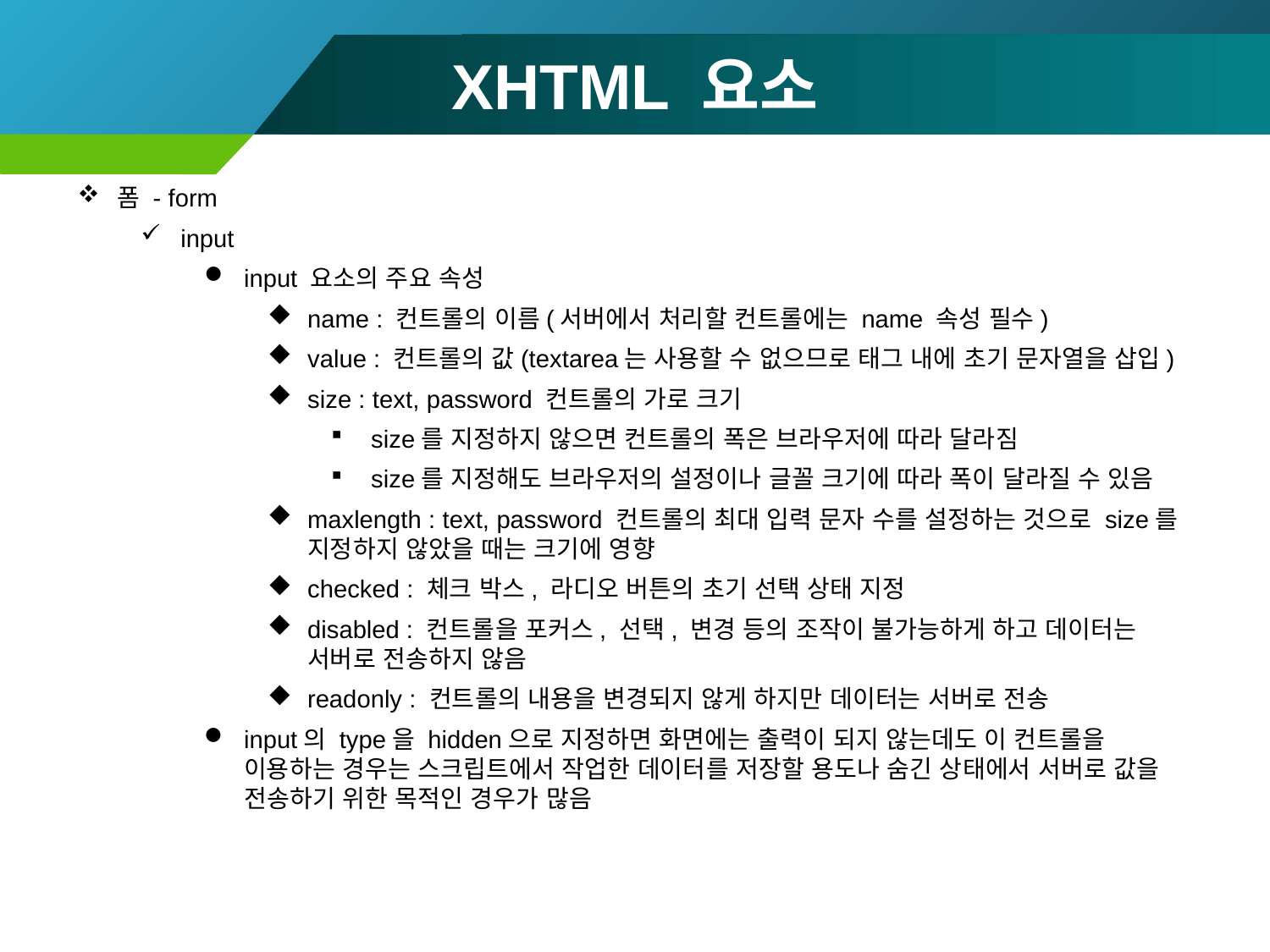

# XHTML 요소
폼 - form
input
input 요소의 주요 속성
name : 컨트롤의 이름(서버에서 처리할 컨트롤에는 name 속성 필수)
value : 컨트롤의 값(textarea는 사용할 수 없으므로 태그 내에 초기 문자열을 삽입)
size : text, password 컨트롤의 가로 크기
size를 지정하지 않으면 컨트롤의 폭은 브라우저에 따라 달라짐
size를 지정해도 브라우저의 설정이나 글꼴 크기에 따라 폭이 달라질 수 있음
maxlength : text, password 컨트롤의 최대 입력 문자 수를 설정하는 것으로 size를 지정하지 않았을 때는 크기에 영향
checked : 체크 박스, 라디오 버튼의 초기 선택 상태 지정
disabled : 컨트롤을 포커스, 선택, 변경 등의 조작이 불가능하게 하고 데이터는 서버로 전송하지 않음
readonly : 컨트롤의 내용을 변경되지 않게 하지만 데이터는 서버로 전송
input의 type을 hidden으로 지정하면 화면에는 출력이 되지 않는데도 이 컨트롤을 이용하는 경우는 스크립트에서 작업한 데이터를 저장할 용도나 숨긴 상태에서 서버로 값을 전송하기 위한 목적인 경우가 많음

114